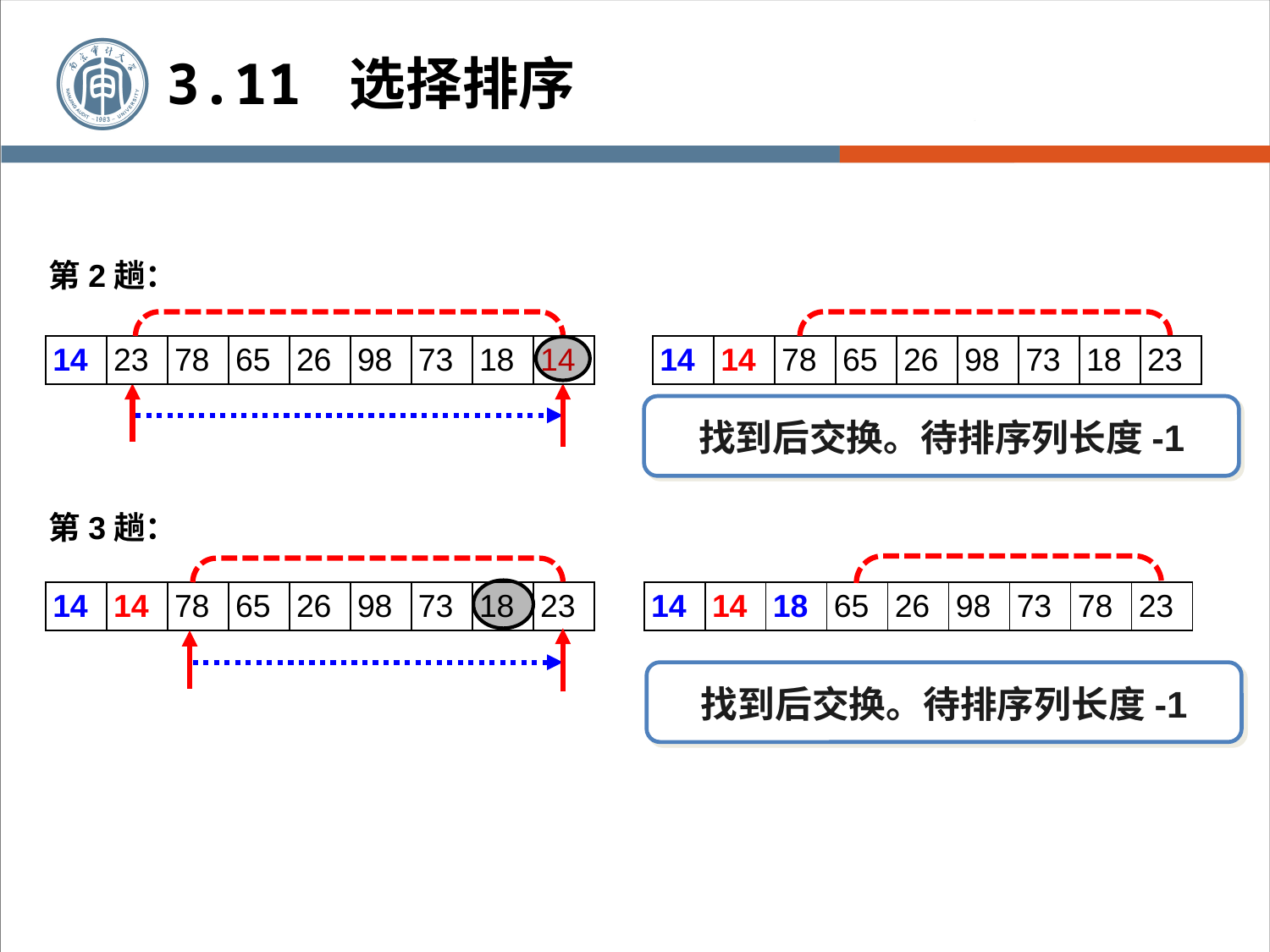

3.11 选择排序

第2趟：
| 14 | 23 | 78 | 65 | 26 | 98 | 73 | 18 | 14 |
| --- | --- | --- | --- | --- | --- | --- | --- | --- |
| 14 | 14 | 78 | 65 | 26 | 98 | 73 | 18 | 23 |
| --- | --- | --- | --- | --- | --- | --- | --- | --- |

找到后交换。待排序列长度-1

第3趟：

| 14 | 14 | 78 | 65 | 26 | 98 | 73 | 18 | 23 |
| --- | --- | --- | --- | --- | --- | --- | --- | --- |
| 14 | 14 | 18 | 65 | 26 | 98 | 73 | 78 | 23 |
| --- | --- | --- | --- | --- | --- | --- | --- | --- |

找到后交换。待排序列长度-1